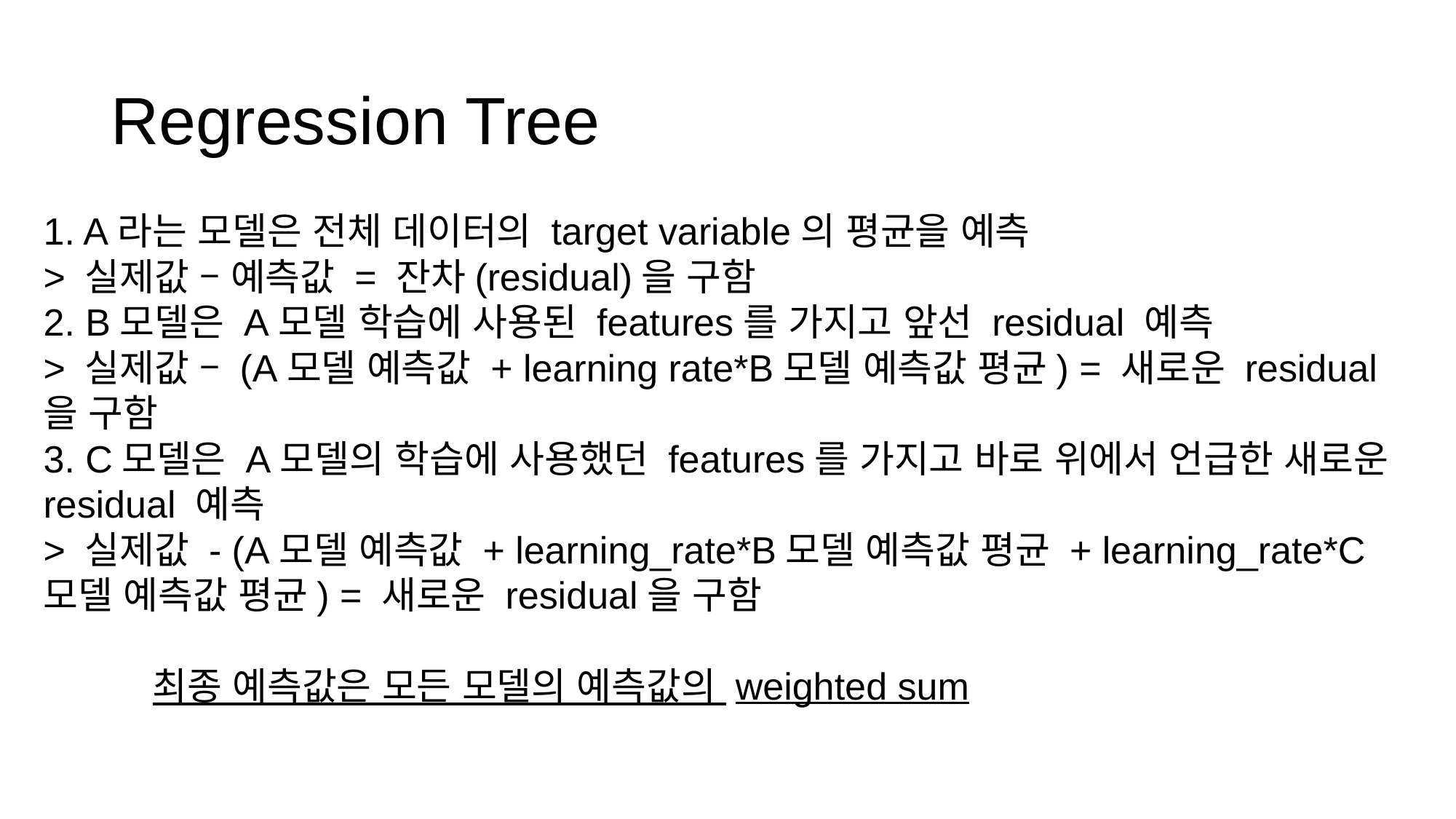

# Regression Tree
1. A라는 모델은 전체 데이터의 target variable의 평균을 예측
> 실제값 – 예측값 = 잔차(residual)을 구함
2. B모델은 A모델 학습에 사용된 features를 가지고 앞선 residual 예측
> 실제값 – (A모델 예측값 + learning rate*B모델 예측값 평균) = 새로운 residual을 구함
3. C모델은 A모델의 학습에 사용했던 features를 가지고 바로 위에서 언급한 새로운 residual 예측
> 실제값 - (A모델 예측값 + learning_rate*B모델 예측값 평균 + learning_rate*C모델 예측값 평균) = 새로운 residual을 구함

	최종 예측값은 모든 모델의 예측값의 weighted sum